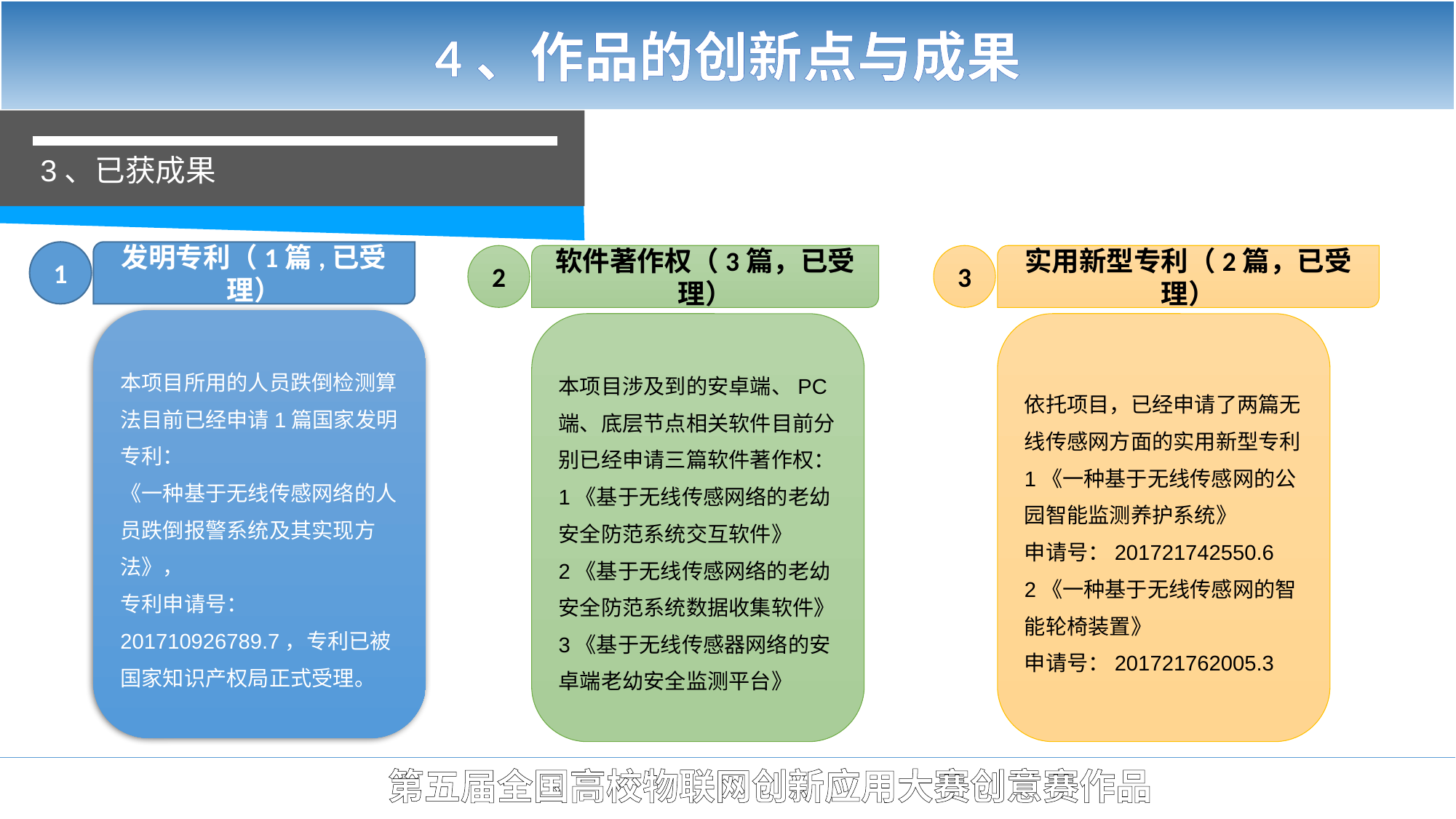

4、作品的创新点与成果

3、已获成果
1
发明专利（1篇,已受理）
2
软件著作权（3篇，已受理）
3
实用新型专利（2篇，已受理）
本项目所用的人员跌倒检测算法目前已经申请1篇国家发明专利：
《一种基于无线传感网络的人员跌倒报警系统及其实现方法》，
专利申请号：201710926789.7，专利已被国家知识产权局正式受理。
本项目涉及到的安卓端、PC端、底层节点相关软件目前分别已经申请三篇软件著作权：
1《基于无线传感网络的老幼安全防范系统交互软件》
2《基于无线传感网络的老幼安全防范系统数据收集软件》
3《基于无线传感器网络的安卓端老幼安全监测平台》
依托项目，已经申请了两篇无线传感网方面的实用新型专利
1《一种基于无线传感网的公园智能监测养护系统》
申请号：201721742550.6
2《一种基于无线传感网的智能轮椅装置》
申请号：201721762005.3
第五届全国高校物联网创新应用大赛创意赛作品